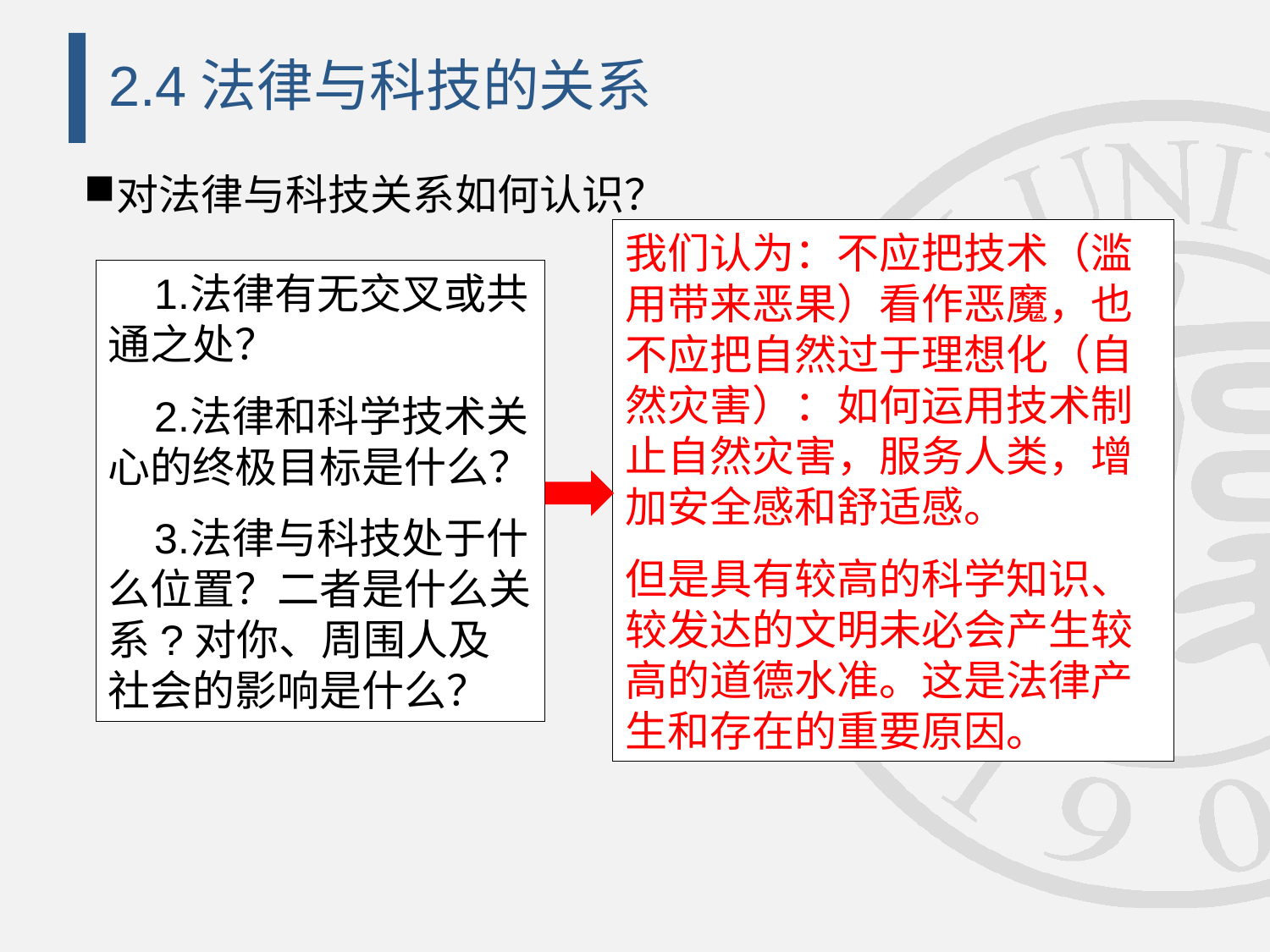

# 2.4法律与科技的关系
对法律与科技关系如何认识？
我们认为：不应把技术（滥用带来恶果）看作恶魔，也不应把自然过于理想化（自然灾害）：如何运用技术制止自然灾害，服务人类，增加安全感和舒适感。
但是具有较高的科学知识、较发达的文明未必会产生较高的道德水准。这是法律产生和存在的重要原因。
法律有无交叉或共通之处？
法律和科学技术关心的终极目标是什么？
法律与科技处于什么位置？二者是什么关系?对你、周围人及社会的影响是什么？